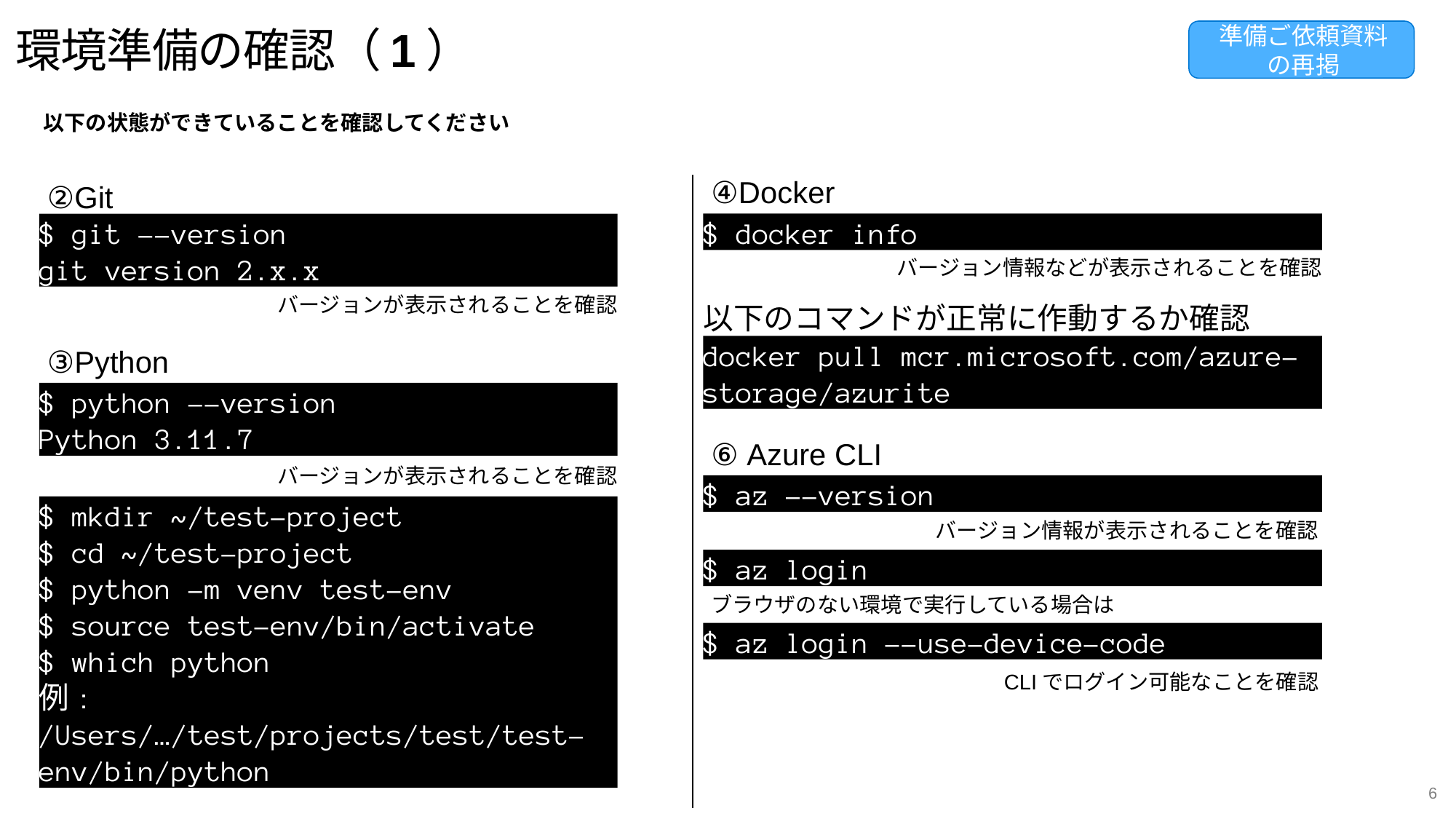

# 環境準備の確認（1）
準備ご依頼資料
の再掲
以下の状態ができていることを確認してください
④Docker
②Git
$ docker info
$ git --version
git version 2.x.x
バージョン情報などが表示されることを確認
バージョンが表示されることを確認
以下のコマンドが正常に作動するか確認
docker pull mcr.microsoft.com/azure-storage/azurite
③Python
$ python --version
Python 3.11.7
⑥ Azure CLI
バージョンが表示されることを確認
$ az --version
$ mkdir ~/test-project
$ cd ~/test-project
$ python -m venv test-env
$ source test-env/bin/activate
$ which python
例: /Users/…/test/projects/test/test-env/bin/python
バージョン情報が表示されることを確認
$ az login
ブラウザのない環境で実行している場合は
$ az login --use-device-code
CLIでログイン可能なことを確認
6